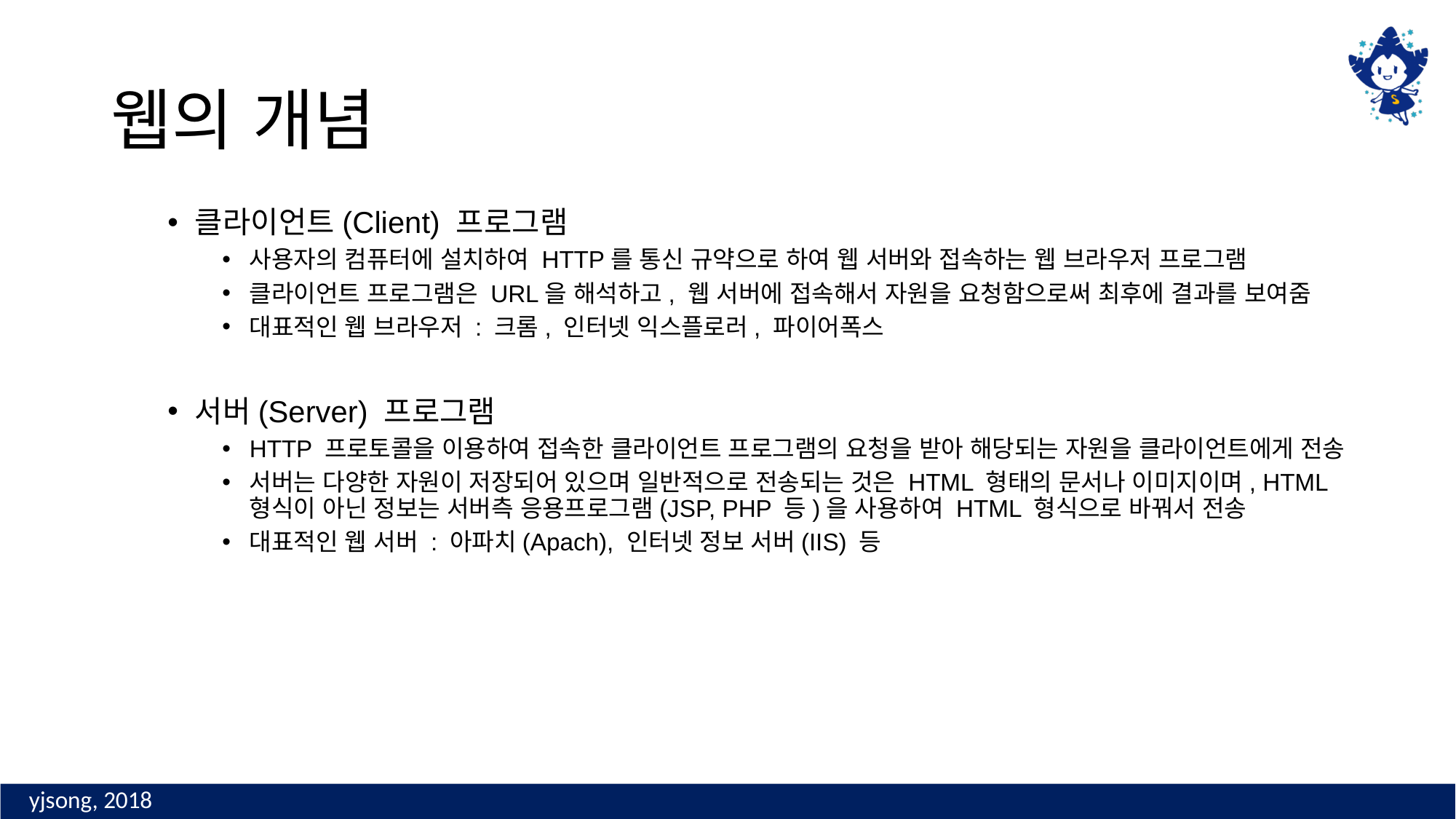

# 웹의 개념
클라이언트(Client) 프로그램
사용자의 컴퓨터에 설치하여 HTTP를 통신 규약으로 하여 웹 서버와 접속하는 웹 브라우저 프로그램
클라이언트 프로그램은 URL을 해석하고, 웹 서버에 접속해서 자원을 요청함으로써 최후에 결과를 보여줌
대표적인 웹 브라우저 : 크롬, 인터넷 익스플로러, 파이어폭스

서버(Server) 프로그램
HTTP 프로토콜을 이용하여 접속한 클라이언트 프로그램의 요청을 받아 해당되는 자원을 클라이언트에게 전송
서버는 다양한 자원이 저장되어 있으며 일반적으로 전송되는 것은 HTML 형태의 문서나 이미지이며, HTML 형식이 아닌 정보는 서버측 응용프로그램(JSP, PHP 등)을 사용하여 HTML 형식으로 바꿔서 전송
대표적인 웹 서버 : 아파치(Apach), 인터넷 정보 서버(IIS) 등